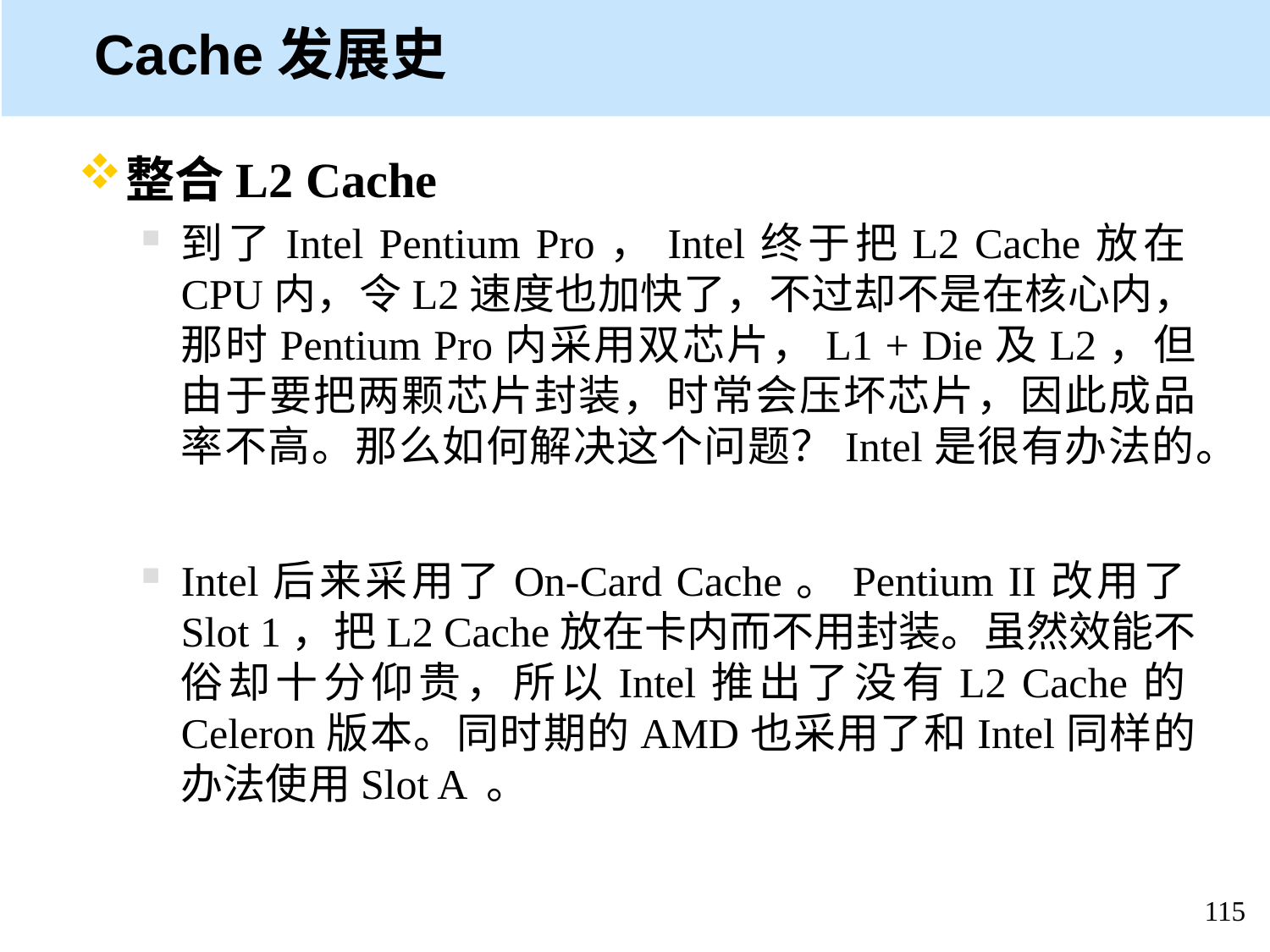

# Cache发展史
整合L2 Cache
到了Intel Pentium Pro，Intel终于把L2 Cache放在CPU内，令L2速度也加快了，不过却不是在核心内，那时Pentium Pro内采用双芯片，L1 + Die及L2，但由于要把两颗芯片封装，时常会压坏芯片，因此成品率不高。那么如何解决这个问题？Intel是很有办法的。

Intel后来采用了On-Card Cache。Pentium II改用了Slot 1，把L2 Cache放在卡内而不用封装。虽然效能不俗却十分仰贵，所以Intel推出了没有L2 Cache的Celeron版本。同时期的AMD也采用了和Intel同样的办法使用Slot A 。